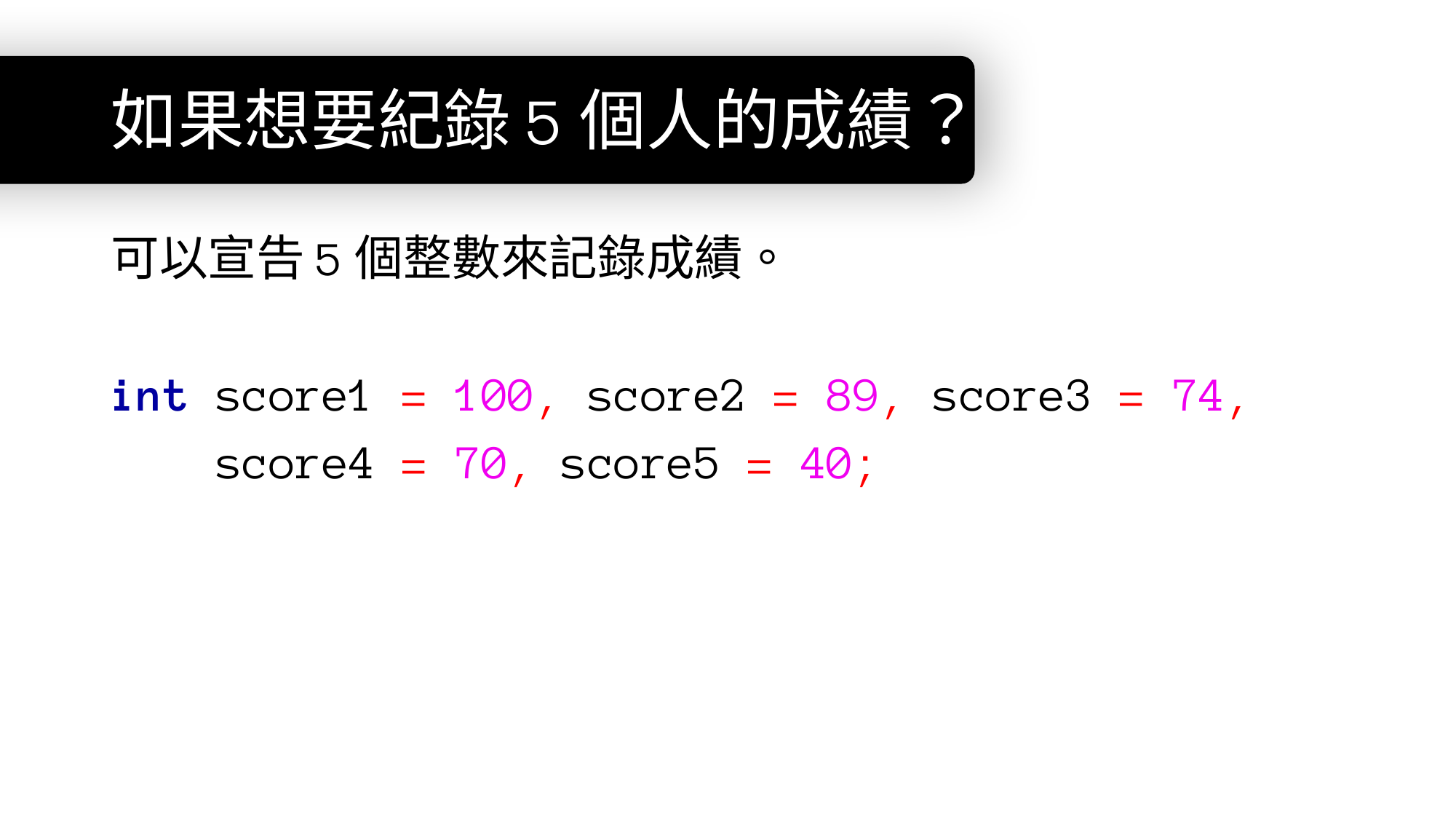

# 如果想要紀錄5個人的成績？

可以宣告5個整數來記錄成績。

int score1 = 100, score2 = 89, score3 = 74,
    score4 = 70, score5 = 40;